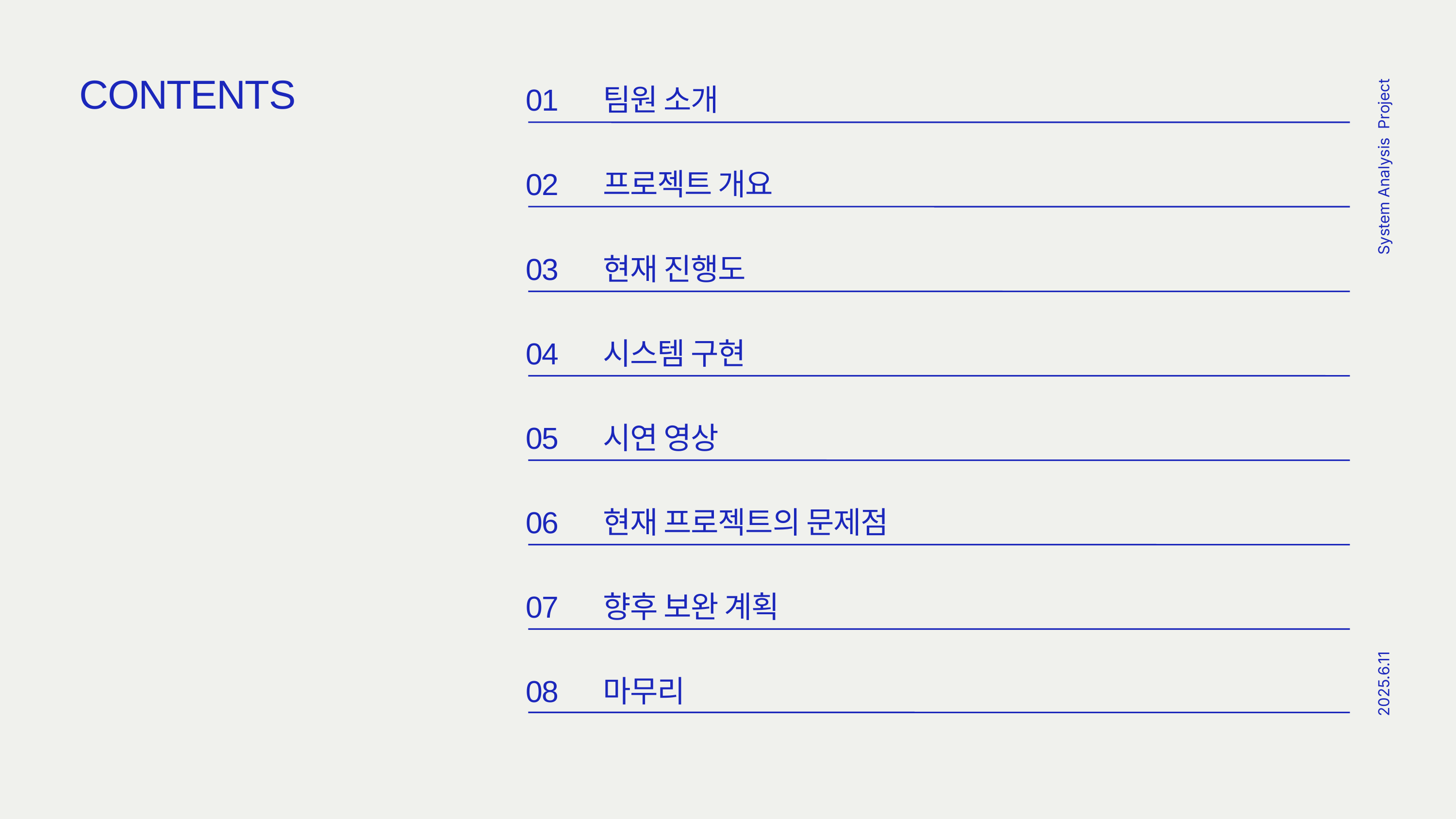

01
팀원 소개
CONTENTS

02
프로젝트 개요
System Analysis  Project

03
현재 진행도

04
시스템 구현

05
시연 영상

06
현재 프로젝트의 문제점

07
향후 보완 계획

2025.6.11
08
마무리